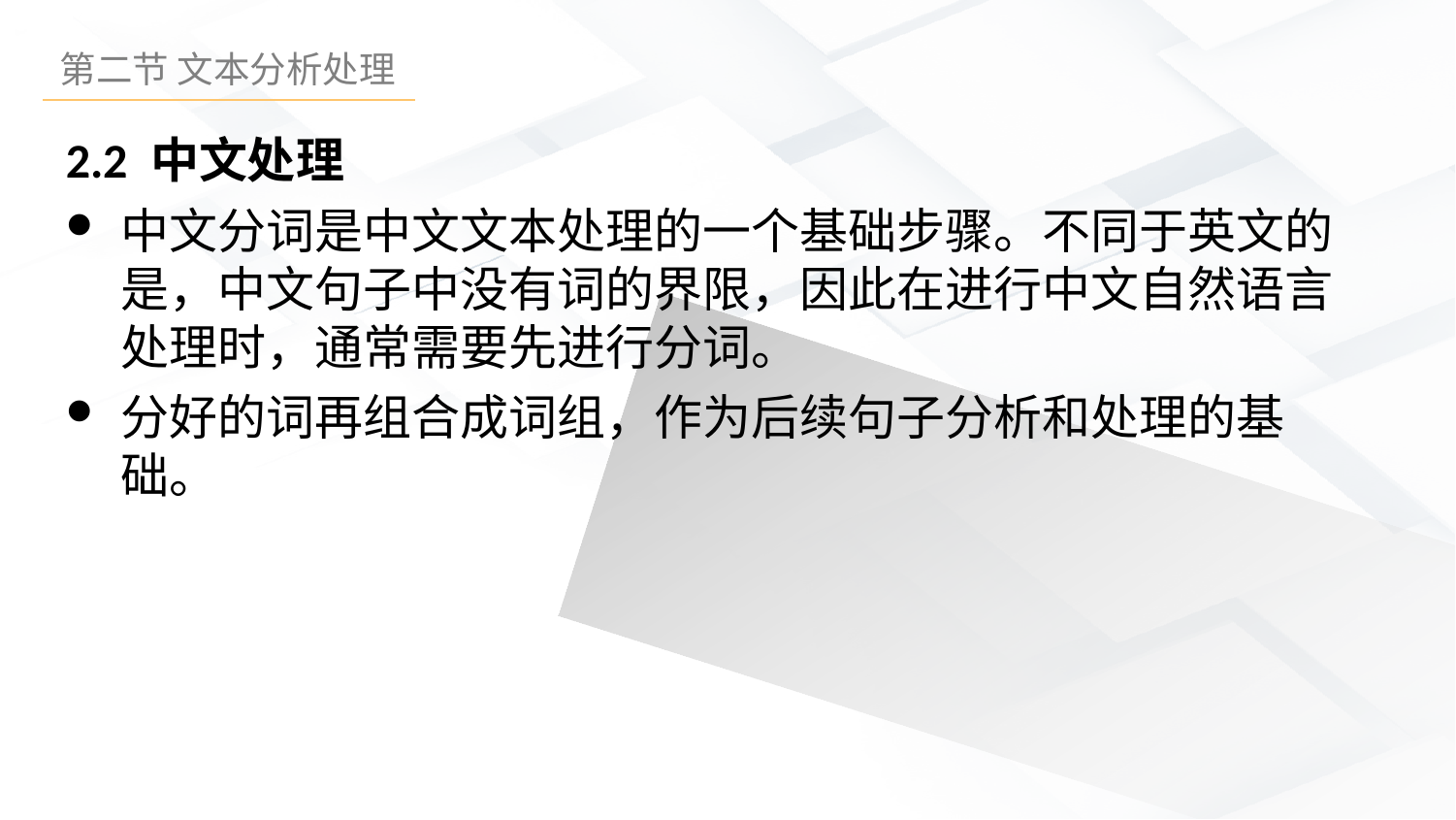

2.2 中文处理
中文分词是中文文本处理的一个基础步骤。不同于英文的是，中文句子中没有词的界限，因此在进行中文自然语言处理时，通常需要先进行分词。
分好的词再组合成词组，作为后续句子分析和处理的基础。